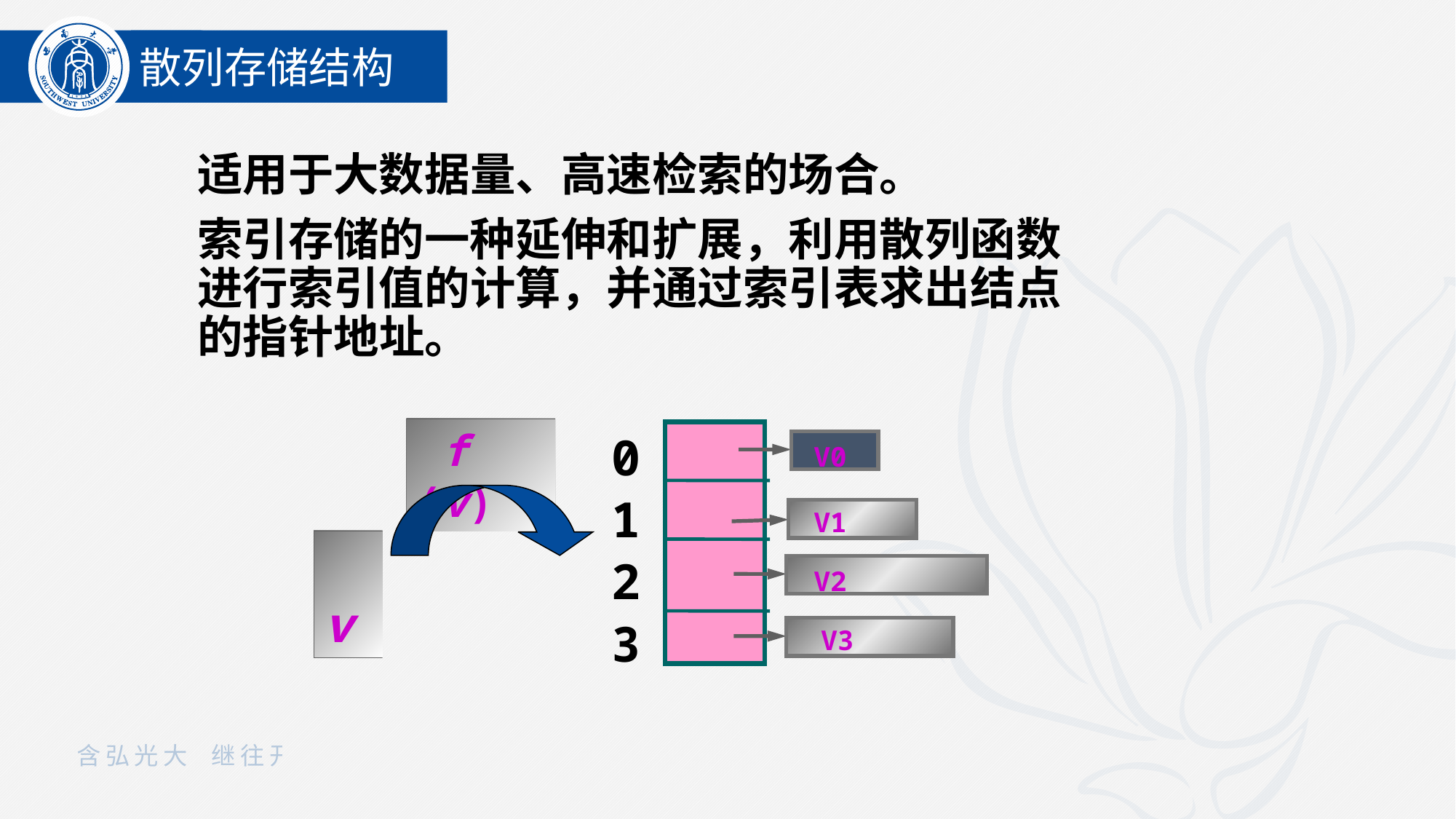

散列存储结构
适用于大数据量、高速检索的场合。
索引存储的一种延伸和扩展，利用散列函数进行索引值的计算，并通过索引表求出结点的指针地址。
 f (v)

 v
0

V0

V1

V2
V3

1

2

3